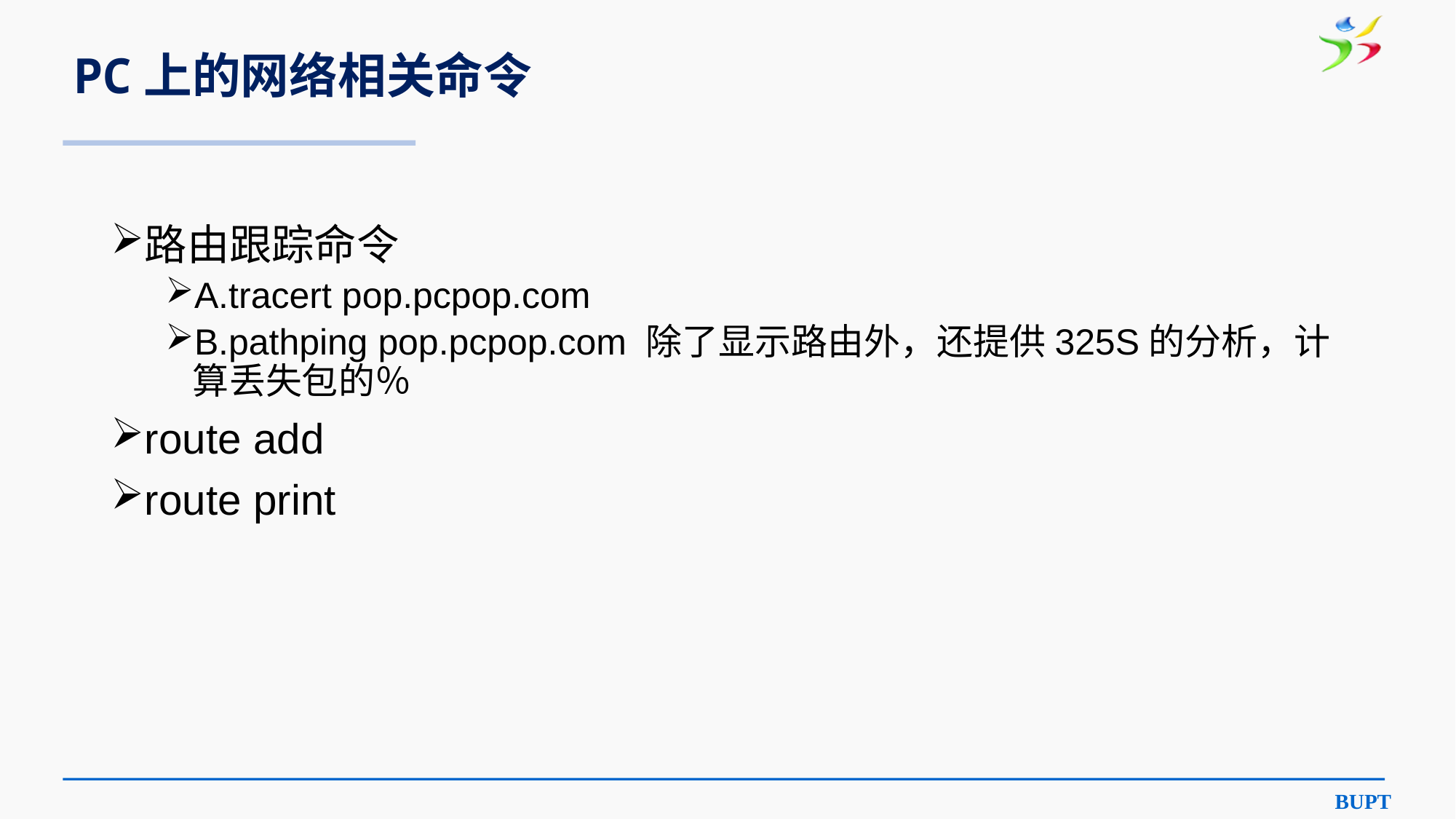

# PC上的网络相关命令
路由跟踪命令
A.tracert pop.pcpop.com
B.pathping pop.pcpop.com 除了显示路由外，还提供325S的分析，计算丢失包的％
route add
route print